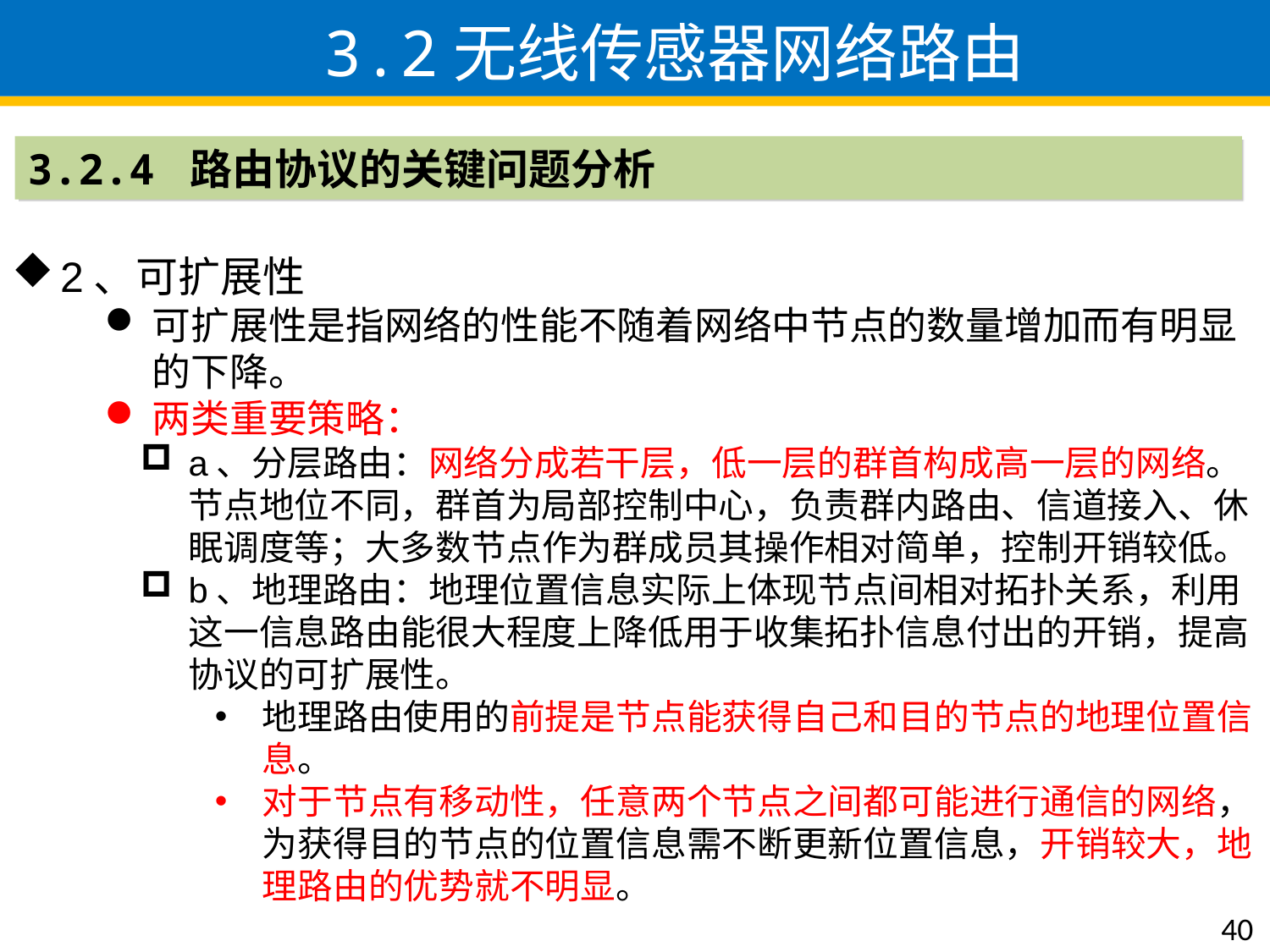

3.2无线传感器网络路由
3.2.4 路由协议的关键问题分析
2、可扩展性
可扩展性是指网络的性能不随着网络中节点的数量增加而有明显的下降。
两类重要策略：
a、分层路由：网络分成若干层，低一层的群首构成高一层的网络。节点地位不同，群首为局部控制中心，负责群内路由、信道接入、休眠调度等；大多数节点作为群成员其操作相对简单，控制开销较低。
b、地理路由：地理位置信息实际上体现节点间相对拓扑关系，利用这一信息路由能很大程度上降低用于收集拓扑信息付出的开销，提高协议的可扩展性。
地理路由使用的前提是节点能获得自己和目的节点的地理位置信息。
对于节点有移动性，任意两个节点之间都可能进行通信的网络，为获得目的节点的位置信息需不断更新位置信息，开销较大，地理路由的优势就不明显。
40